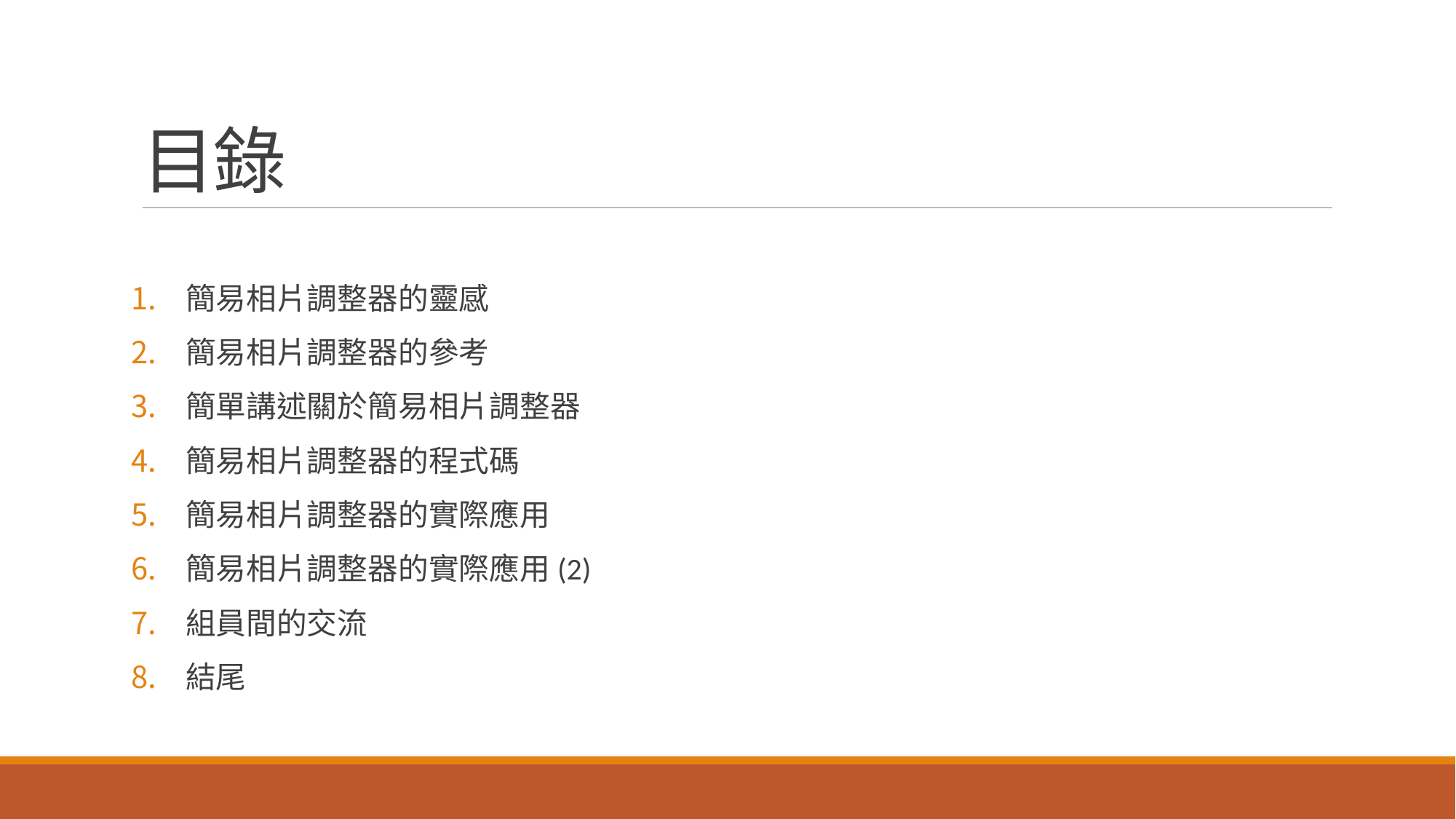

# 目錄

簡易相片調整器的靈感
簡易相片調整器的參考
簡單講述關於簡易相片調整器
簡易相片調整器的程式碼
簡易相片調整器的實際應用
簡易相片調整器的實際應用(2)
組員間的交流
結尾